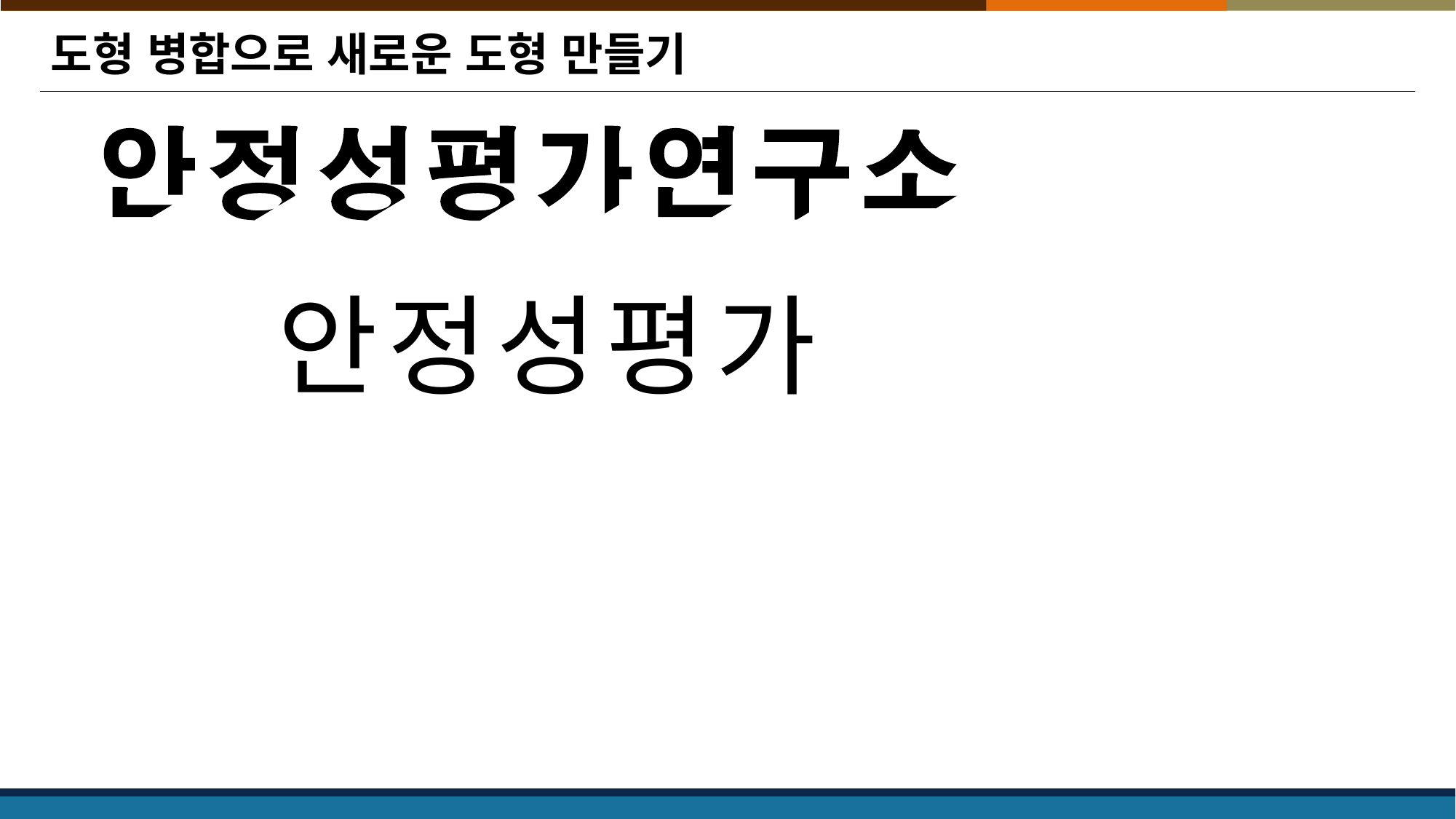

# 도형 병합으로 새로운 도형 만들기

안정성평가